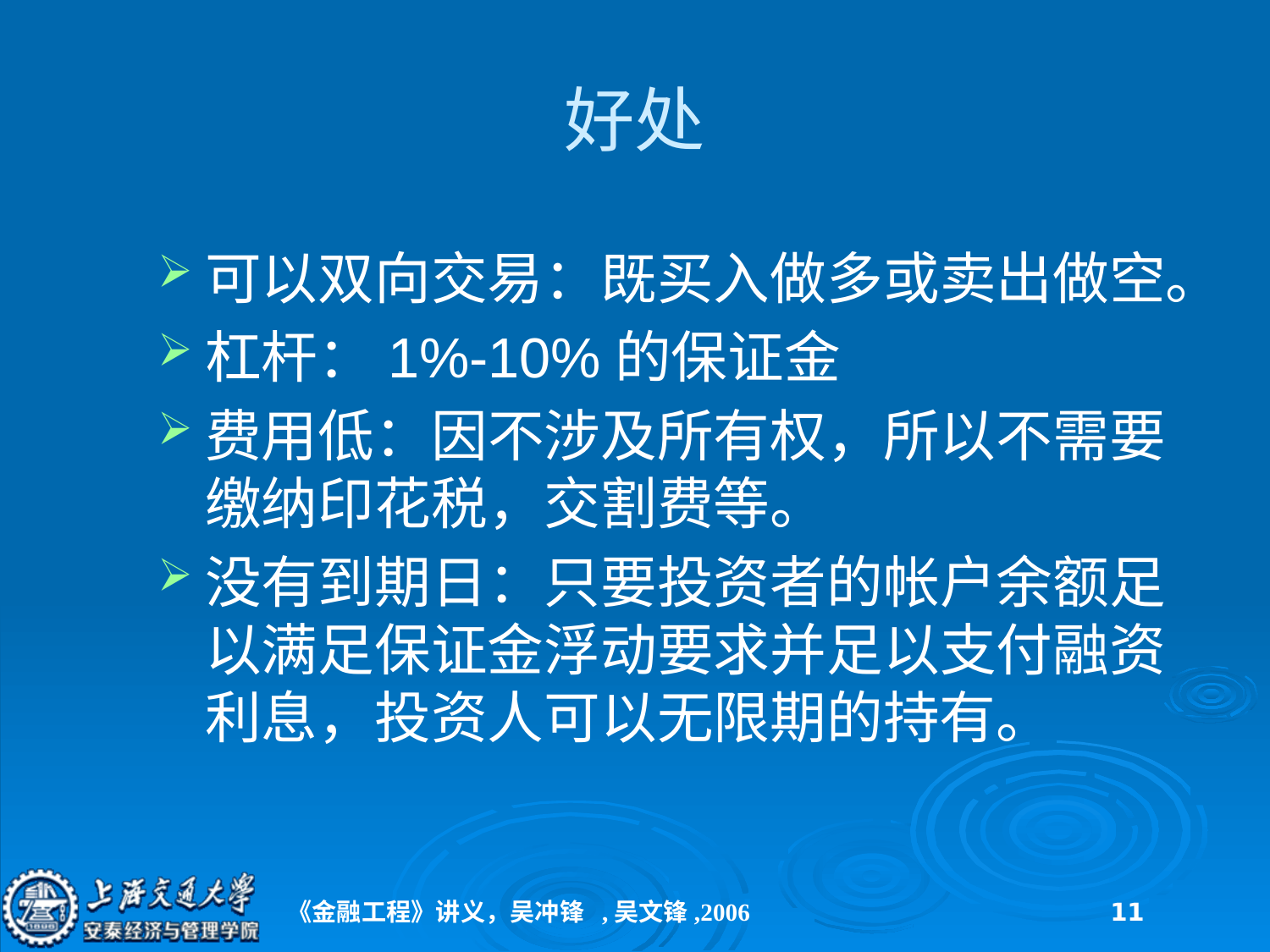

# 好处
可以双向交易：既买入做多或卖出做空。
杠杆：1%-10%的保证金
费用低：因不涉及所有权，所以不需要缴纳印花税，交割费等。
没有到期日：只要投资者的帐户余额足以满足保证金浮动要求并足以支付融资利息，投资人可以无限期的持有。